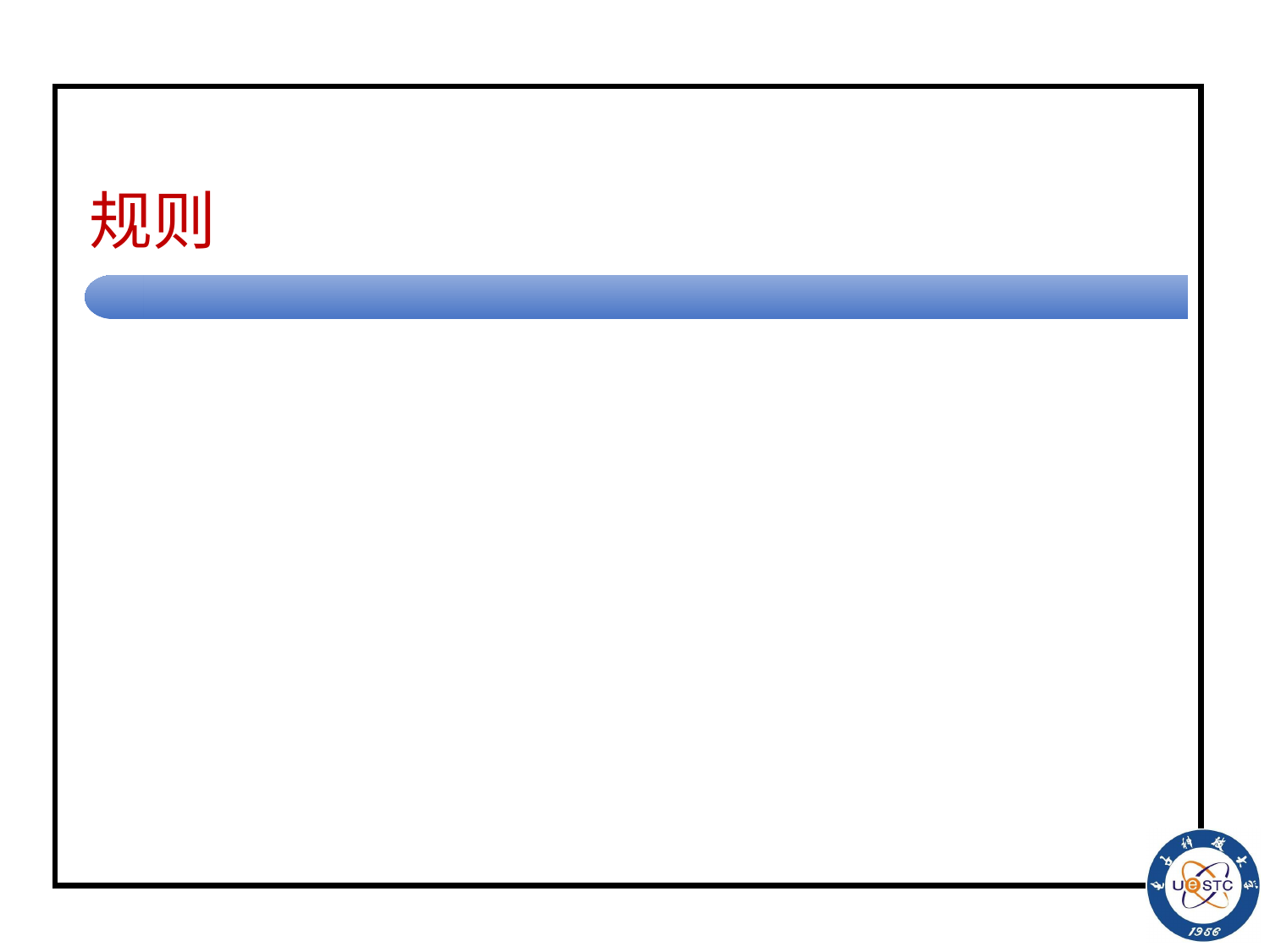

# 规则
③在seek_a状态时,  没有再发现a,  需检查是否所有的b都已经被扫描过。
<seek_a,  $,  check,   $,  R> // 从最右#弹回遇到$
<check,   $,  check,   $,  R>
<check,   B,  accept,  B,  N>